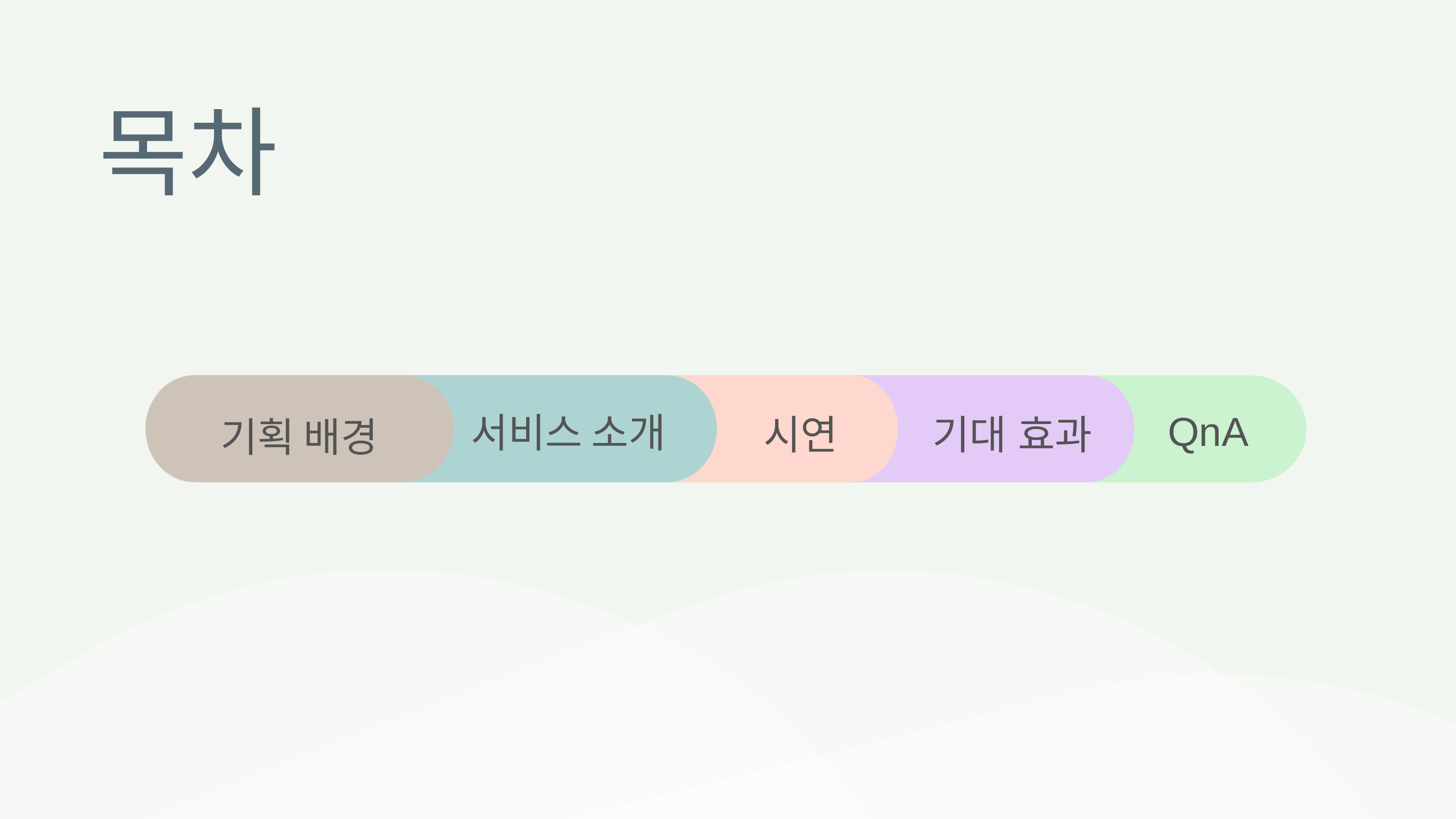

목차

QnA
서비스 소개
시연
기대 효과
기획 배경